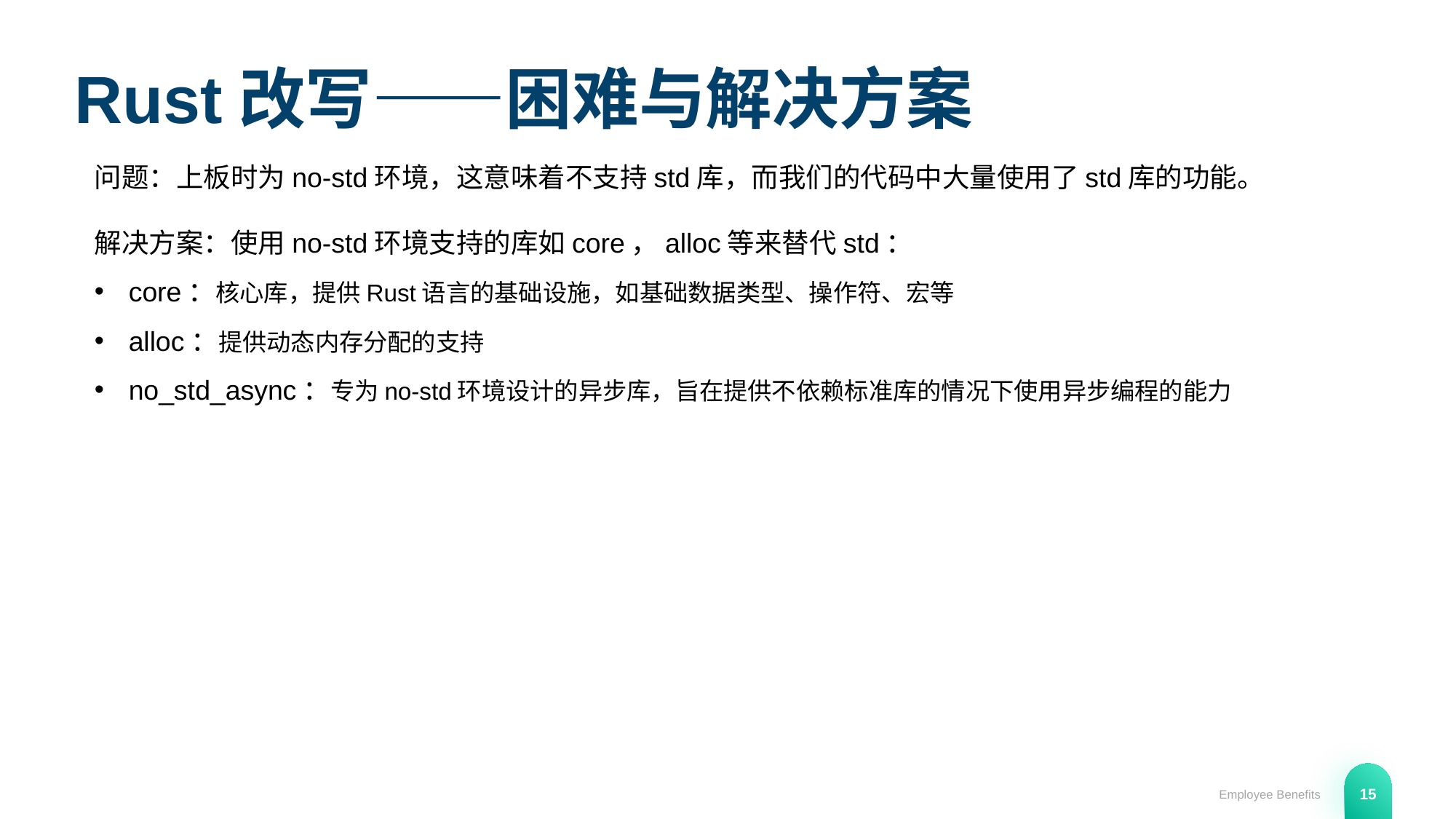

# Rust改写——困难与解决方案
问题：上板时为no-std环境，这意味着不支持std库，而我们的代码中大量使用了std库的功能。

解决方案：使用no-std环境支持的库如core，alloc等来替代std：
core：核心库，提供Rust语言的基础设施，如基础数据类型、操作符、宏等
alloc：提供动态内存分配的支持
no_std_async：专为no-std环境设计的异步库，旨在提供不依赖标准库的情况下使用异步编程的能力